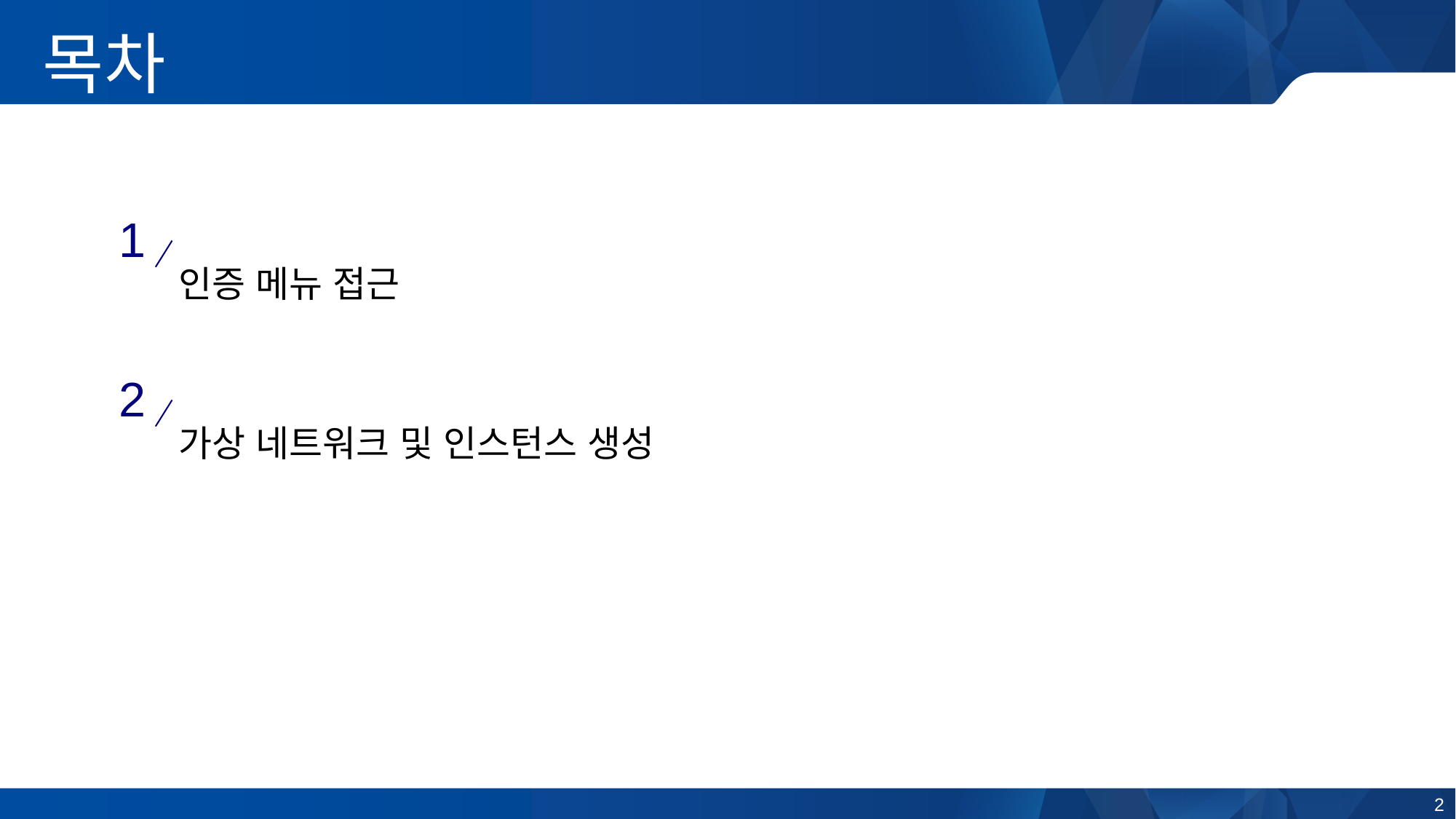

목차
1
인증 메뉴 접근
2
가상 네트워크 및 인스턴스 생성
2